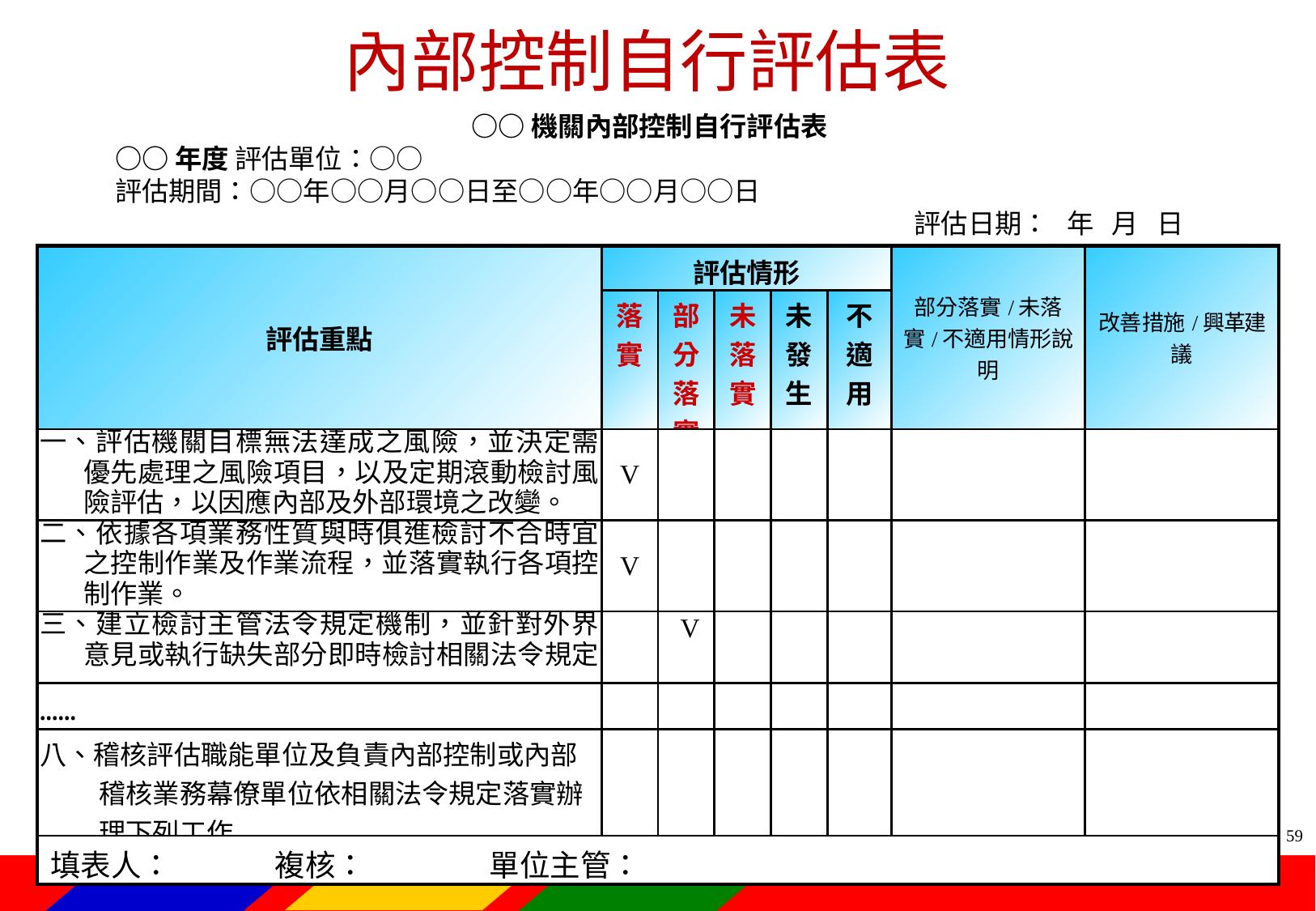

內部控制自行評估表
○○機關內部控制自行評估表
○○年度 評估單位：○○
評估期間：○○年○○月○○日至○○年○○月○○日
評估日期：   年   月   日
| 評估重點 | 評估情形 |  |  |  |  | 部分落實/未落實/不適用情形說明 | 改善措施/興革建議 |
| --- | --- | --- | --- | --- | --- | --- | --- |
|  | 落實 | 部分 落實 | 未落實 | 未發生 | 不 適 用 |  |  |
| 一、評估機關目標無法達成之風險，並決定需優先處理之風險項目，以及定期滾動檢討風險評估，以因應內部及外部環境之改變。 | V |  |  |  |  |  |  |
| 二、依據各項業務性質與時俱進檢討不合時宜之控制作業及作業流程，並落實執行各項控制作業。 | V |  |  |  |  |  |  |
| 三、建立檢討主管法令規定機制，並針對外界意見或執行缺失部分即時檢討相關法令規定。 |  | V |  |  |  |  |  |
| …… |  |  |  |  |  |  |  |
| 八、稽核評估職能單位及負責內部控制或內部稽核業務幕僚單位依相關法令規定落實辦理下列工作 |  |  |  |  |  |  |  |
| 填表人： 複核： 單位主管： |  |  |  |  |  |  |  |
59